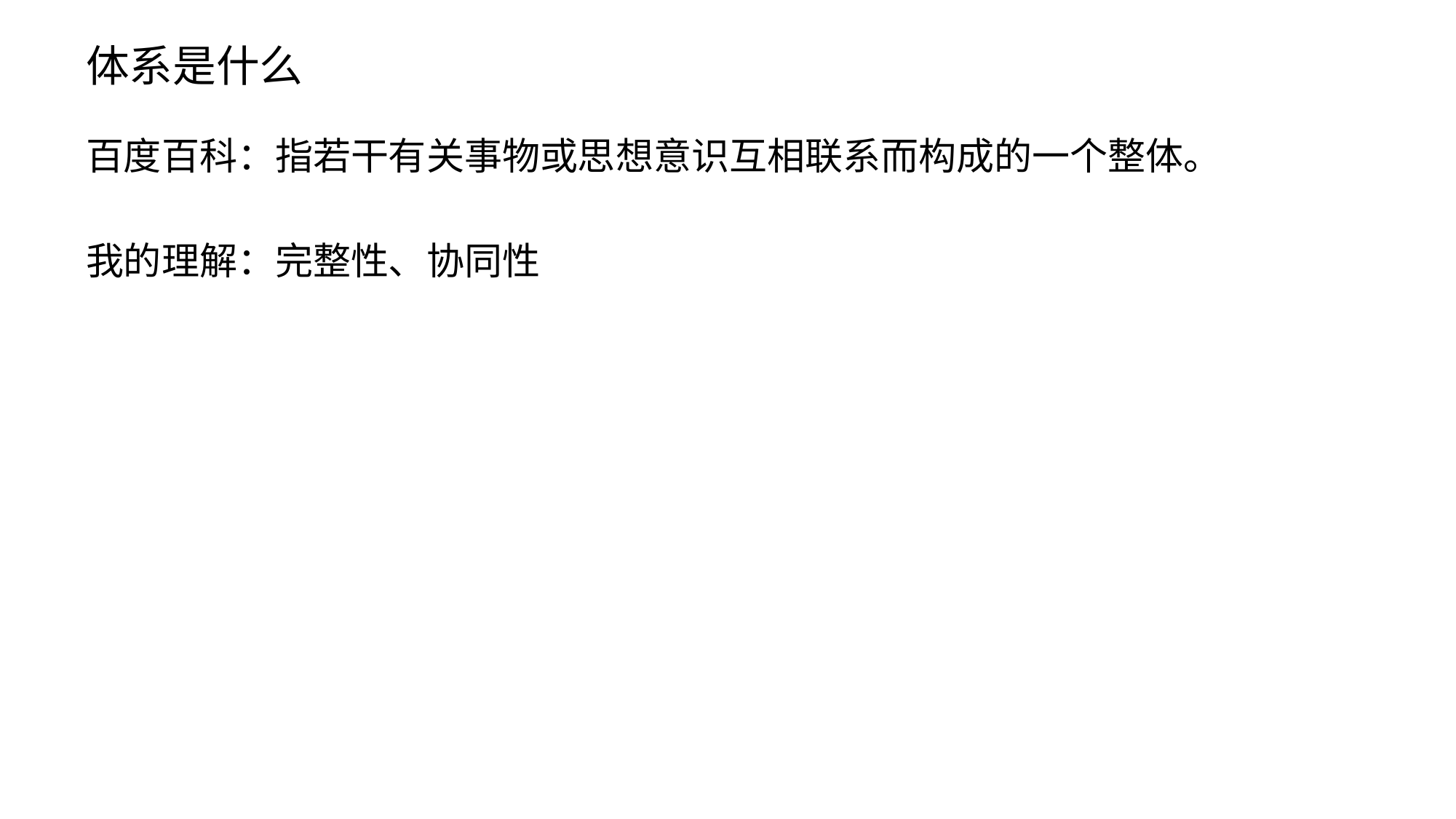

# 体系是什么
百度百科：指若干有关事物或思想意识互相联系而构成的一个整体。

我的理解：完整性、协同性